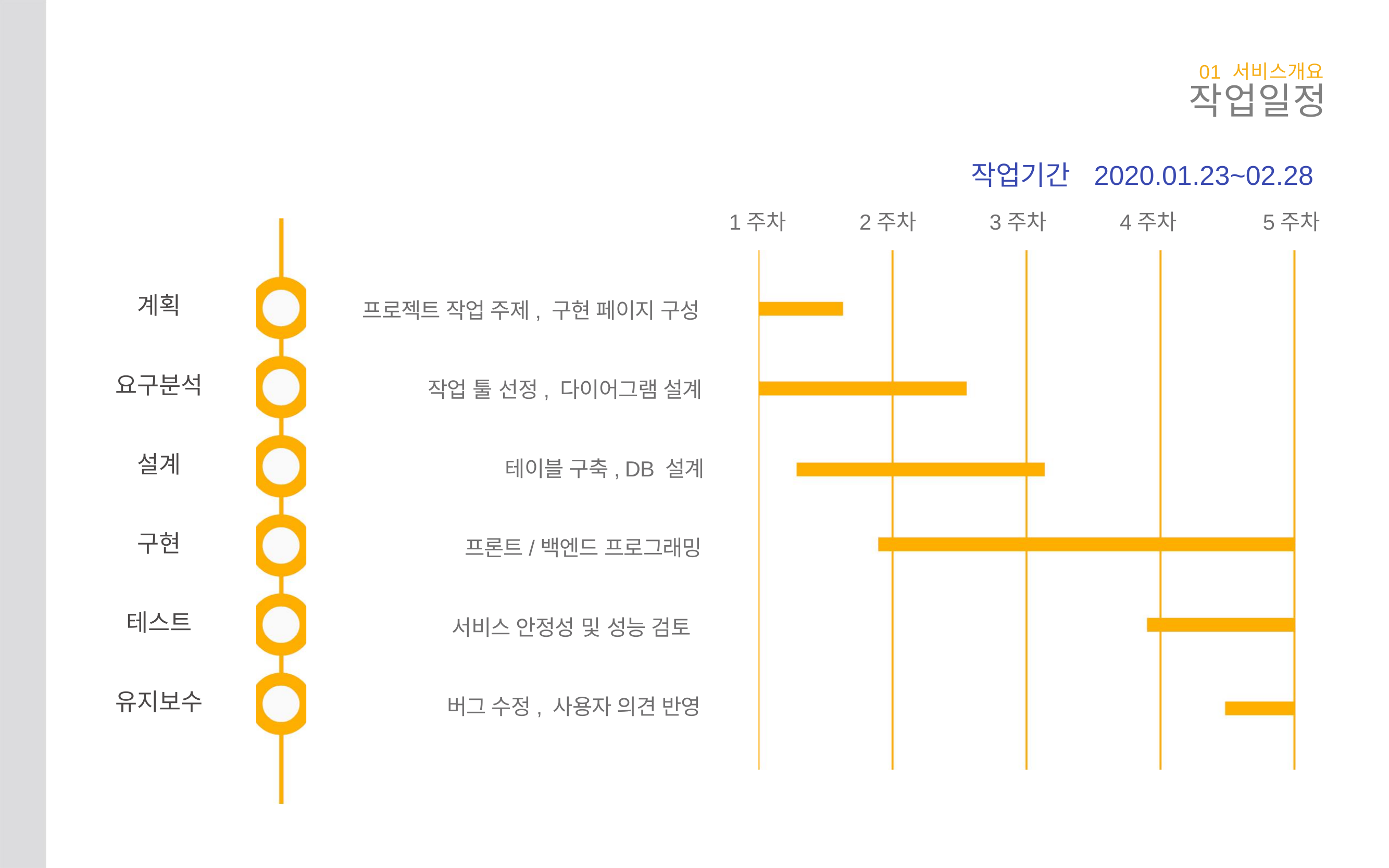

01 서비스개요
작업일정
작업기간 2020.01.23~02.28
1주차
2주차
3주차
4주차
5주차

계획
요구분석
설계
프로젝트 작업 주제, 구현 페이지 구성
작업 툴 선정, 다이어그램 설계
테이블 구축, DB 설계
구현
프론트/백엔드 프로그래밍
서비스 안정성 및 성능 검토
버그 수정, 사용자 의견 반영
테스트
유지보수